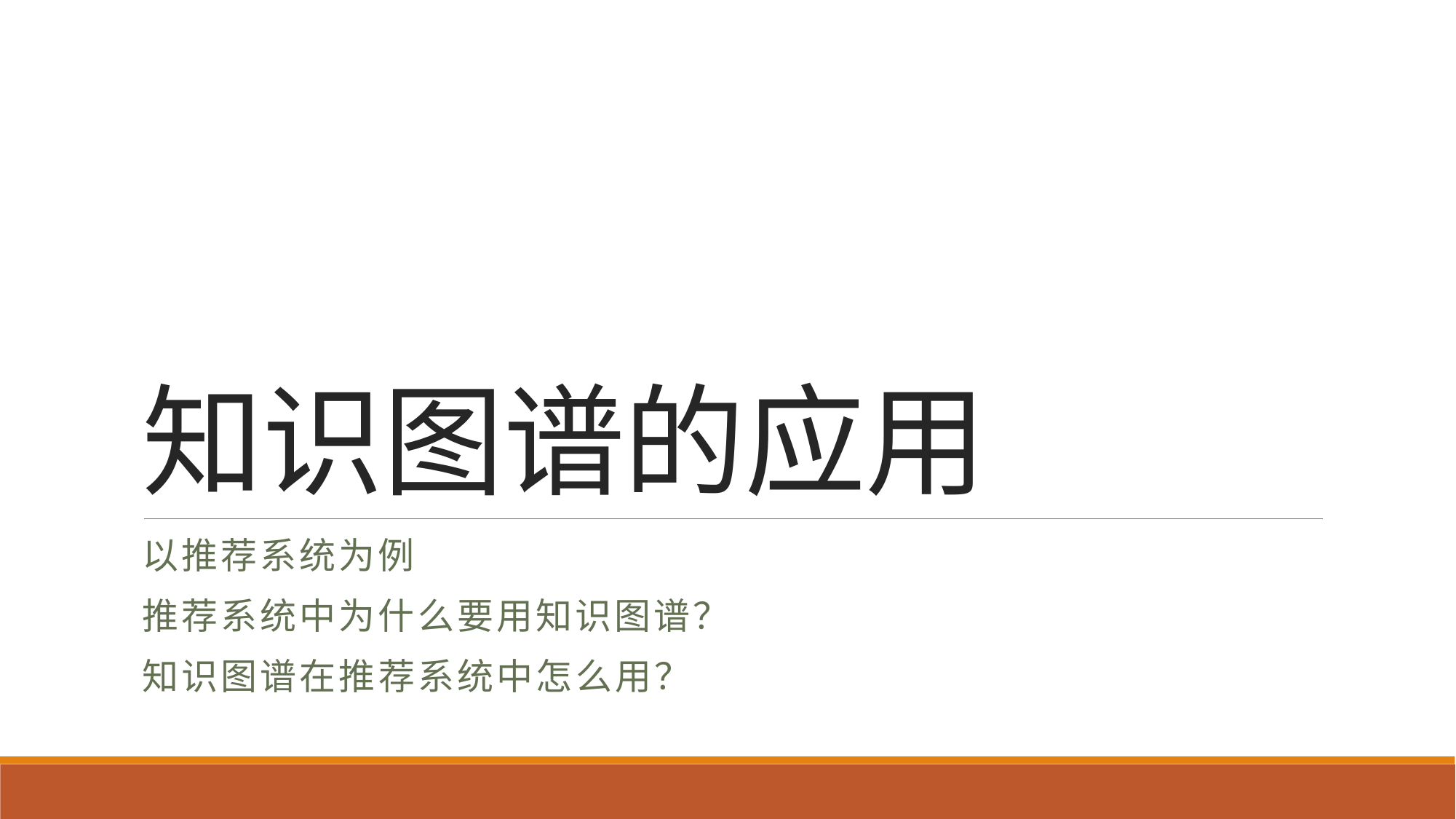

# 知识图谱的应用
以推荐系统为例
推荐系统中为什么要用知识图谱？
知识图谱在推荐系统中怎么用？